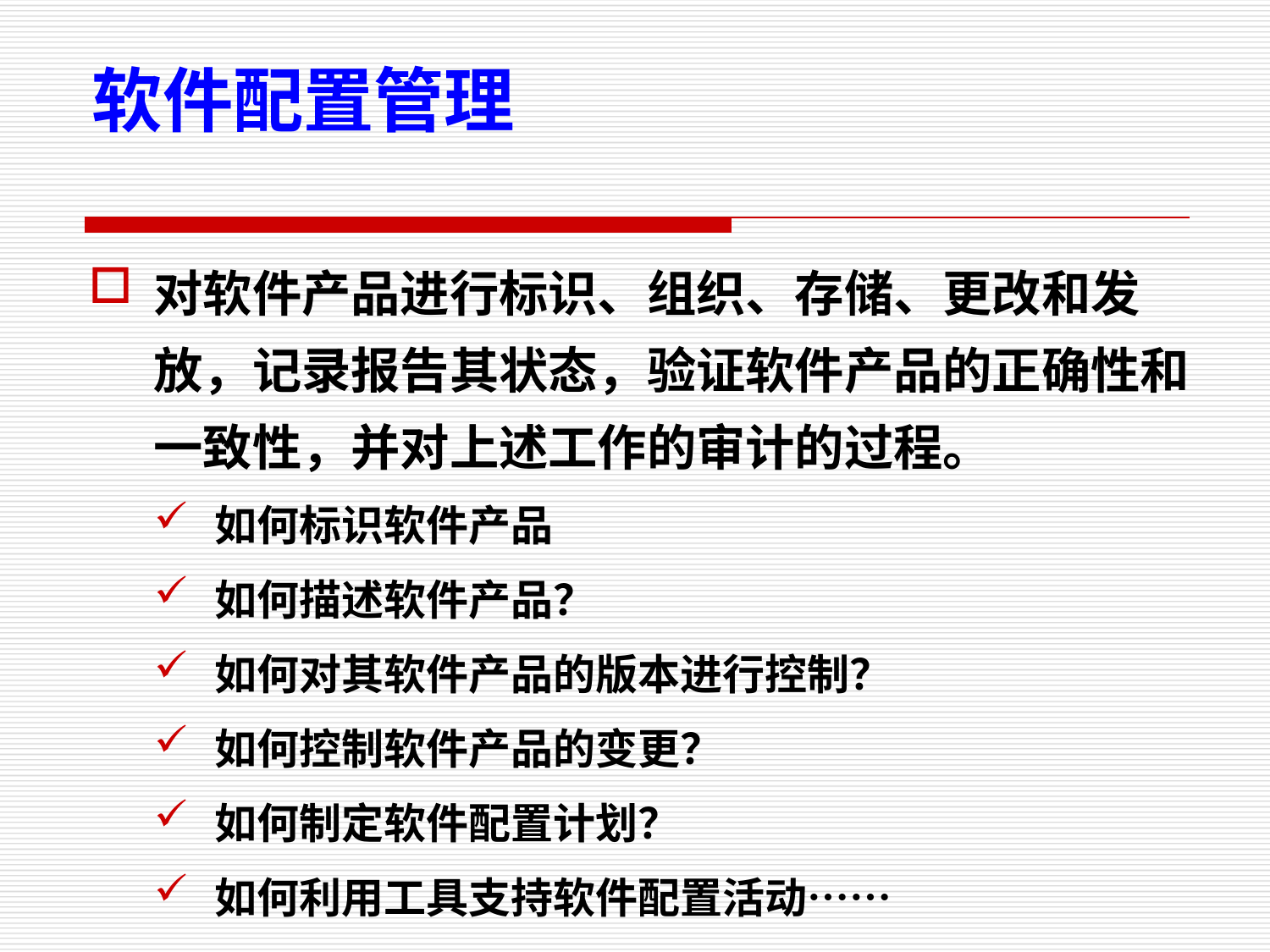

软件配置管理
对软件产品进行标识、组织、存储、更改和发放，记录报告其状态，验证软件产品的正确性和一致性，并对上述工作的审计的过程。
如何标识软件产品
如何描述软件产品？
如何对其软件产品的版本进行控制？
如何控制软件产品的变更？
如何制定软件配置计划？
如何利用工具支持软件配置活动……